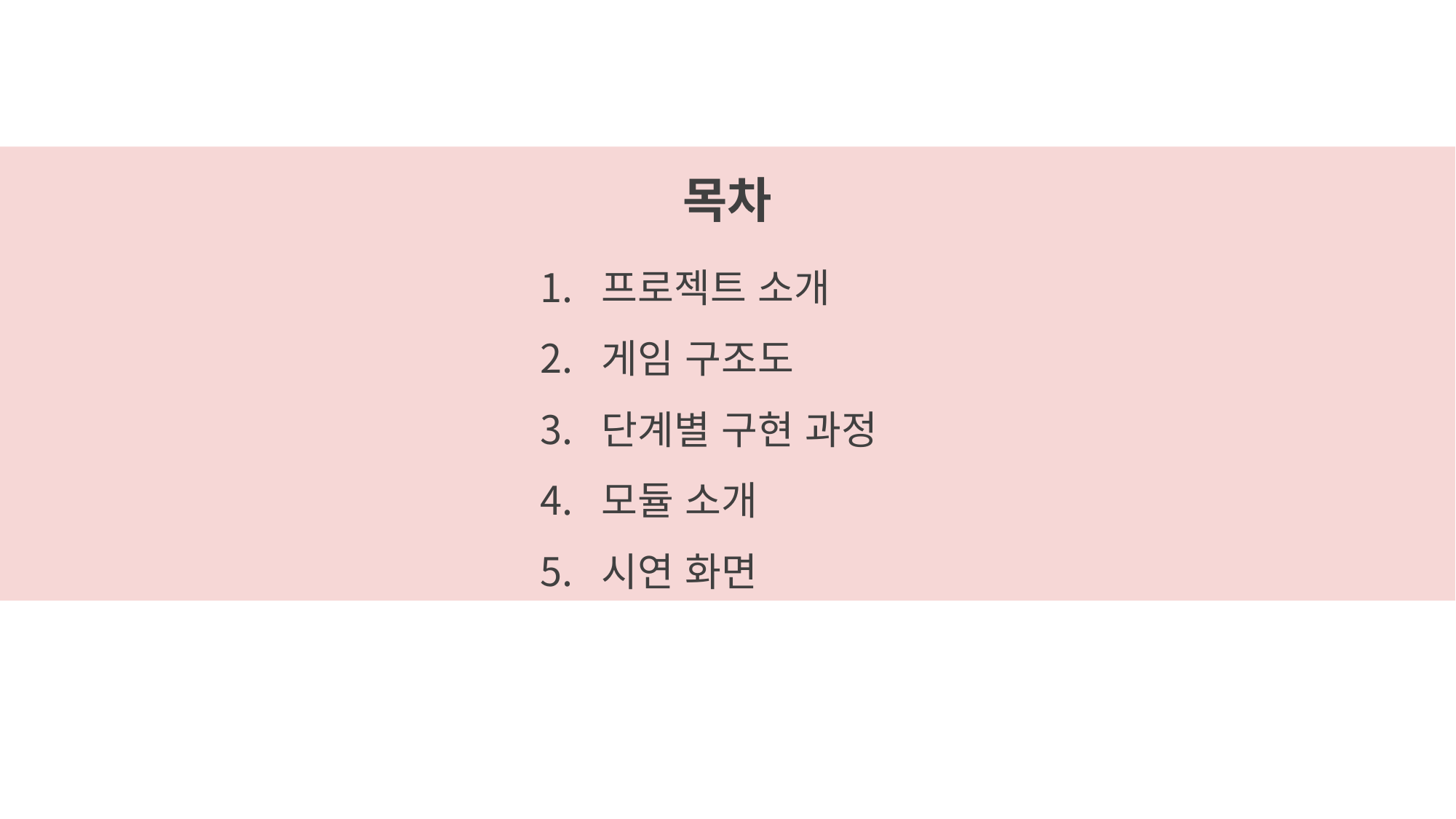

목차
프로젝트 소개
게임 구조도
단계별 구현 과정
모듈 소개
시연 화면